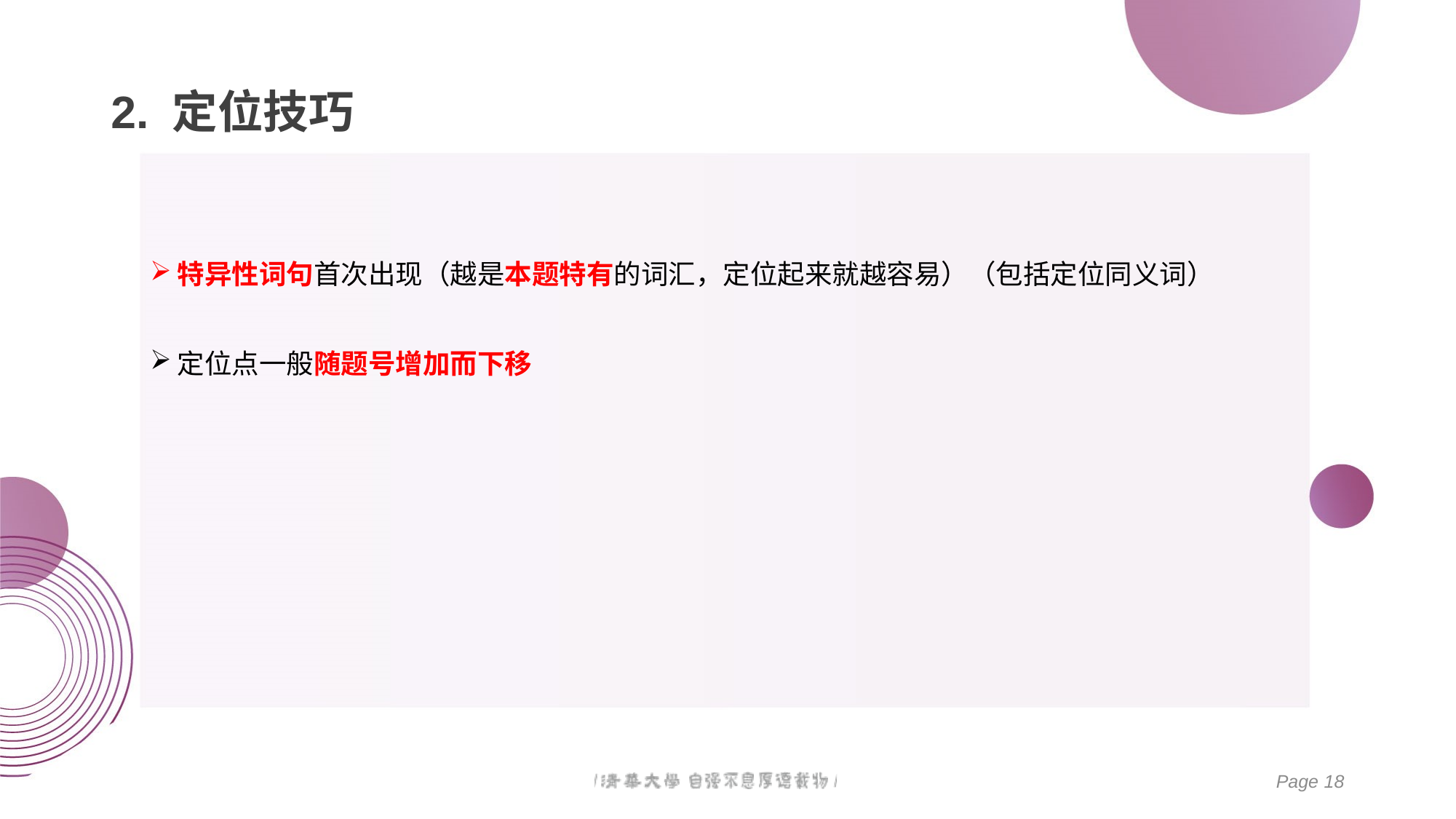

# 2. 定位技巧

特异性词句首次出现（越是本题特有的词汇，定位起来就越容易）（包括定位同义词）

定位点一般随题号增加而下移
Page 18